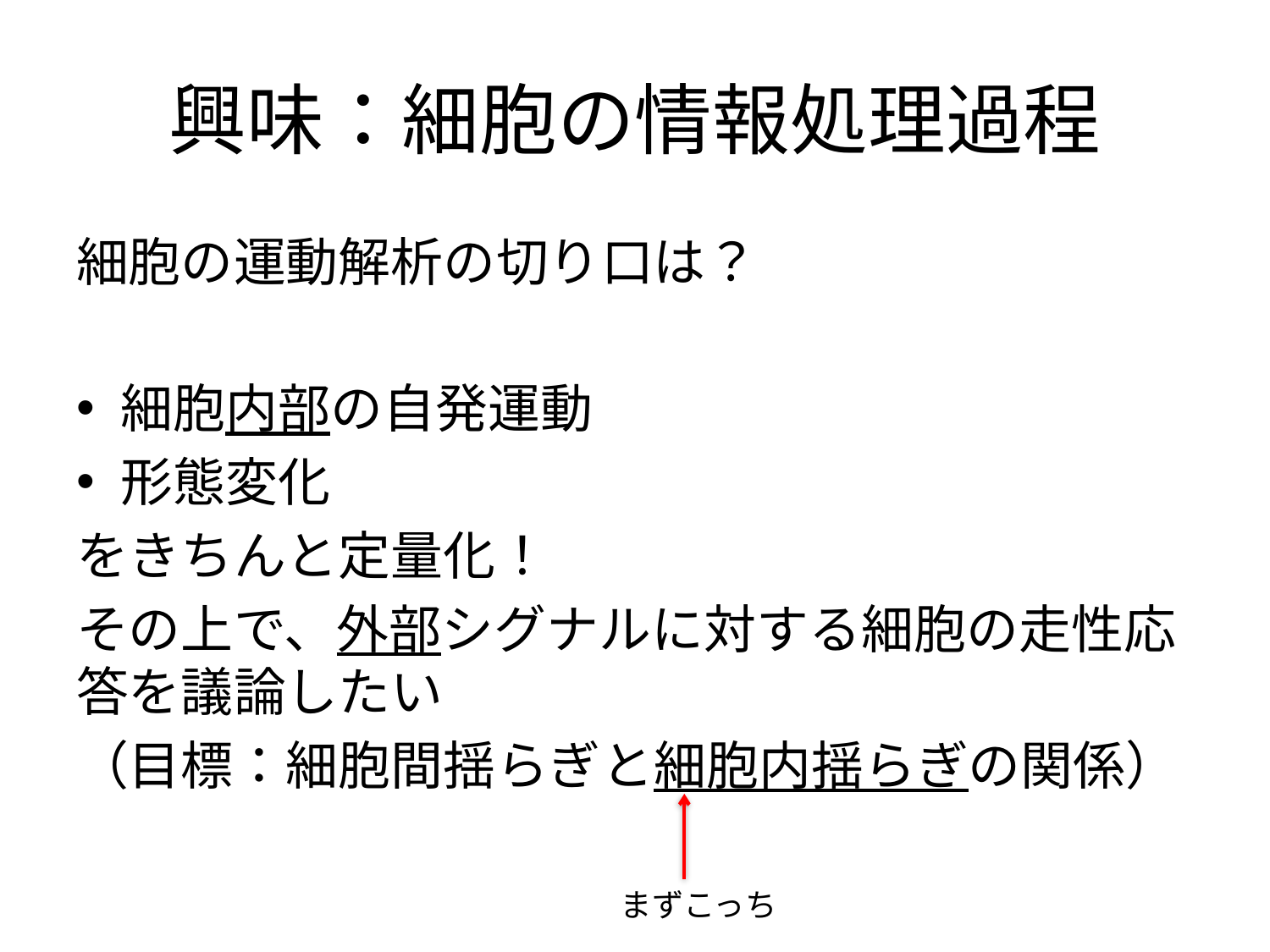

# 興味：細胞の情報処理過程
細胞の運動解析の切り口は？

細胞内部の自発運動
形態変化
をきちんと定量化！
その上で、外部シグナルに対する細胞の走性応答を議論したい
（目標：細胞間揺らぎと細胞内揺らぎの関係）
まずこっち